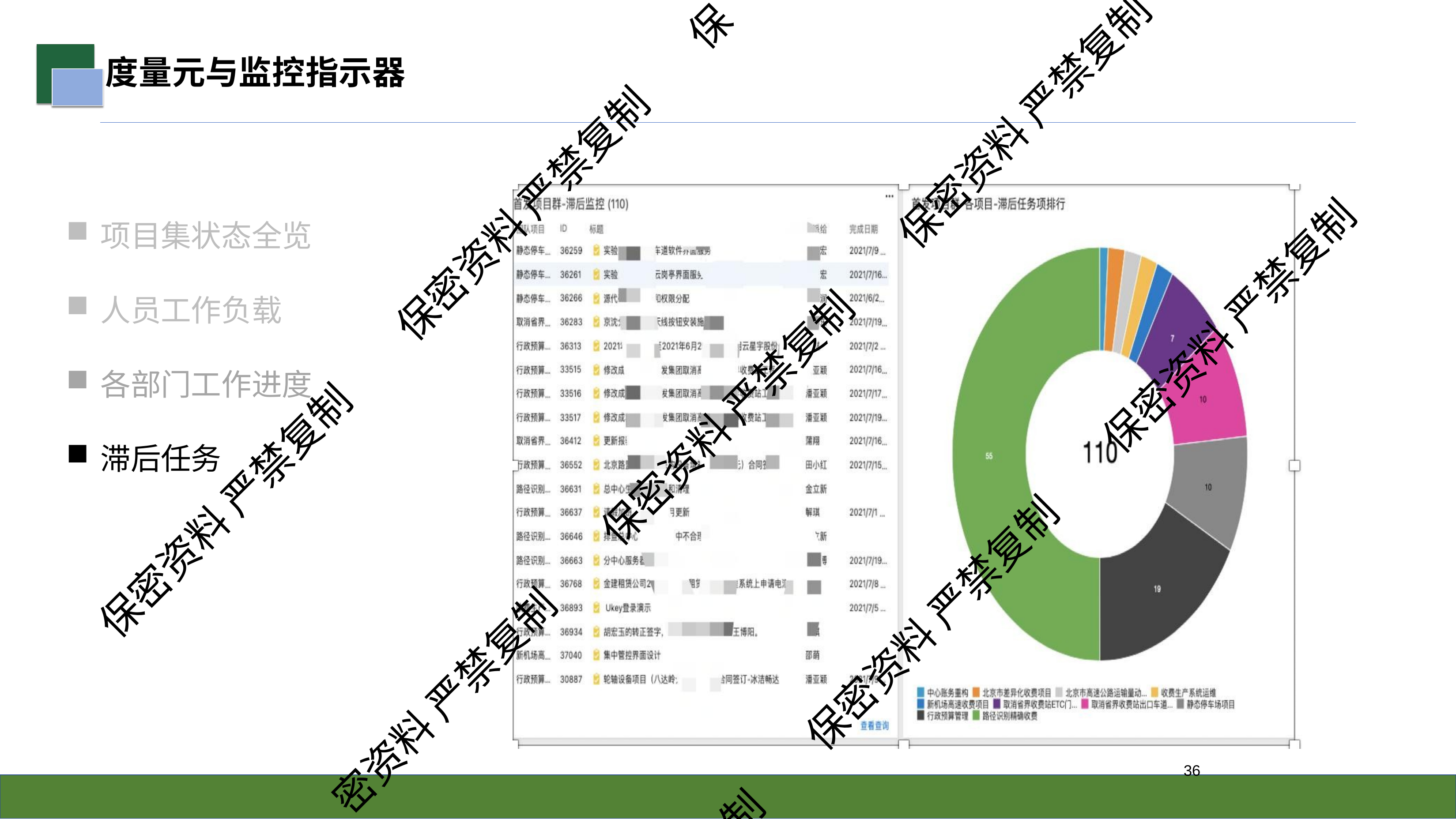

保
# 度量元与监控指示器
保密资料 严禁复制

保密资料 严禁复制
项目集状态全览

人员工作负载

各部门工作进度

滞后任务
保密资料 严禁复制
保密资料 严禁复制
保密资料 严禁复制
保密资料 严禁复制
密资料 严禁复制
36
制